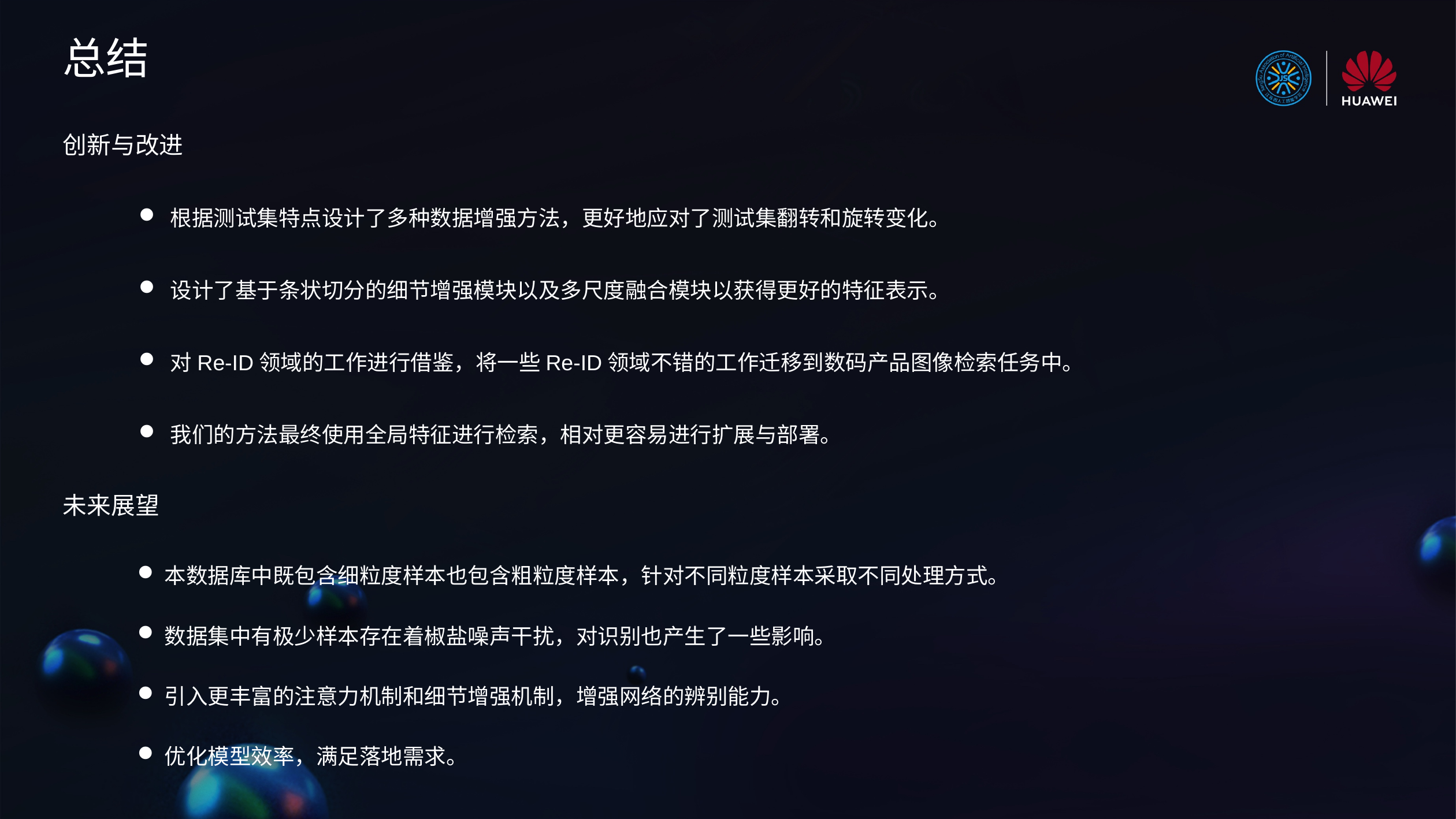

总结
创新与改进
 根据测试集特点设计了多种数据增强方法，更好地应对了测试集翻转和旋转变化。
 设计了基于条状切分的细节增强模块以及多尺度融合模块以获得更好的特征表示。
 对Re-ID领域的工作进行借鉴，将一些Re-ID领域不错的工作迁移到数码产品图像检索任务中。
 我们的方法最终使用全局特征进行检索，相对更容易进行扩展与部署。

未来展望
本数据库中既包含细粒度样本也包含粗粒度样本，针对不同粒度样本采取不同处理方式。
数据集中有极少样本存在着椒盐噪声干扰，对识别也产生了一些影响。
引入更丰富的注意力机制和细节增强机制，增强网络的辨别能力。
优化模型效率，满足落地需求。